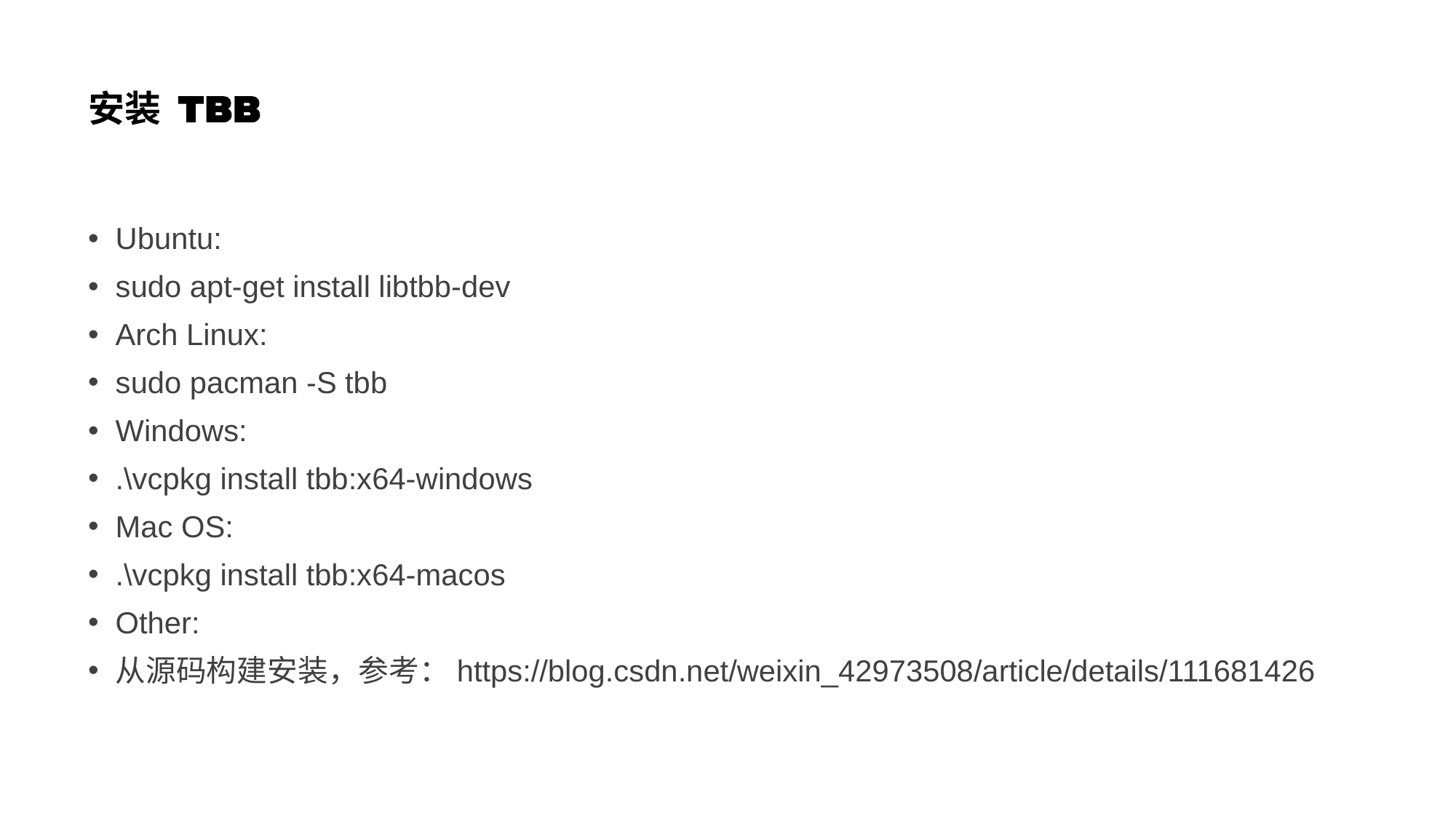

# 安装 TBB
Ubuntu:
sudo apt-get install libtbb-dev
Arch Linux:
sudo pacman -S tbb
Windows:
.\vcpkg install tbb:x64-windows
Mac OS:
.\vcpkg install tbb:x64-macos
Other:
从源码构建安装，参考：https://blog.csdn.net/weixin_42973508/article/details/111681426